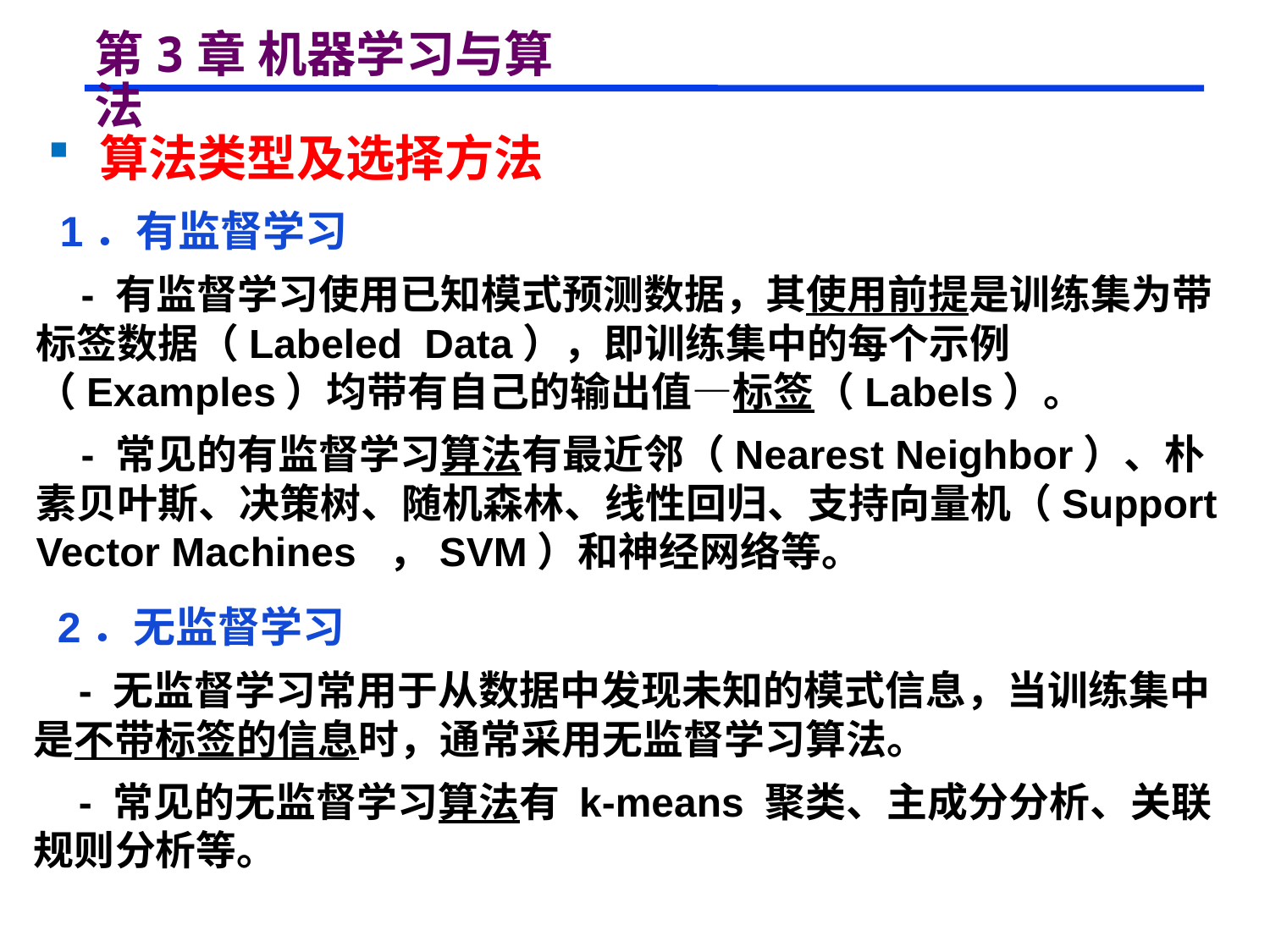

# 第3章 机器学习与算法
 算法类型及选择方法
  1．有监督学习
    - 有监督学习使用已知模式预测数据，其使用前提是训练集为带标签数据（Labeled  Data），即训练集中的每个示例（Examples）均带有自己的输出值—标签（Labels）。
    - 常见的有监督学习算法有最近邻（Nearest Neighbor）、朴素贝叶斯、决策树、随机森林、线性回归、支持向量机（Support Vector Machines  ，SVM）和神经网络等。
  2．无监督学习
    - 无监督学习常用于从数据中发现未知的模式信息，当训练集中是不带标签的信息时，通常采用无监督学习算法。
    - 常见的无监督学习算法有 k-means 聚类、主成分分析、关联规则分析等。